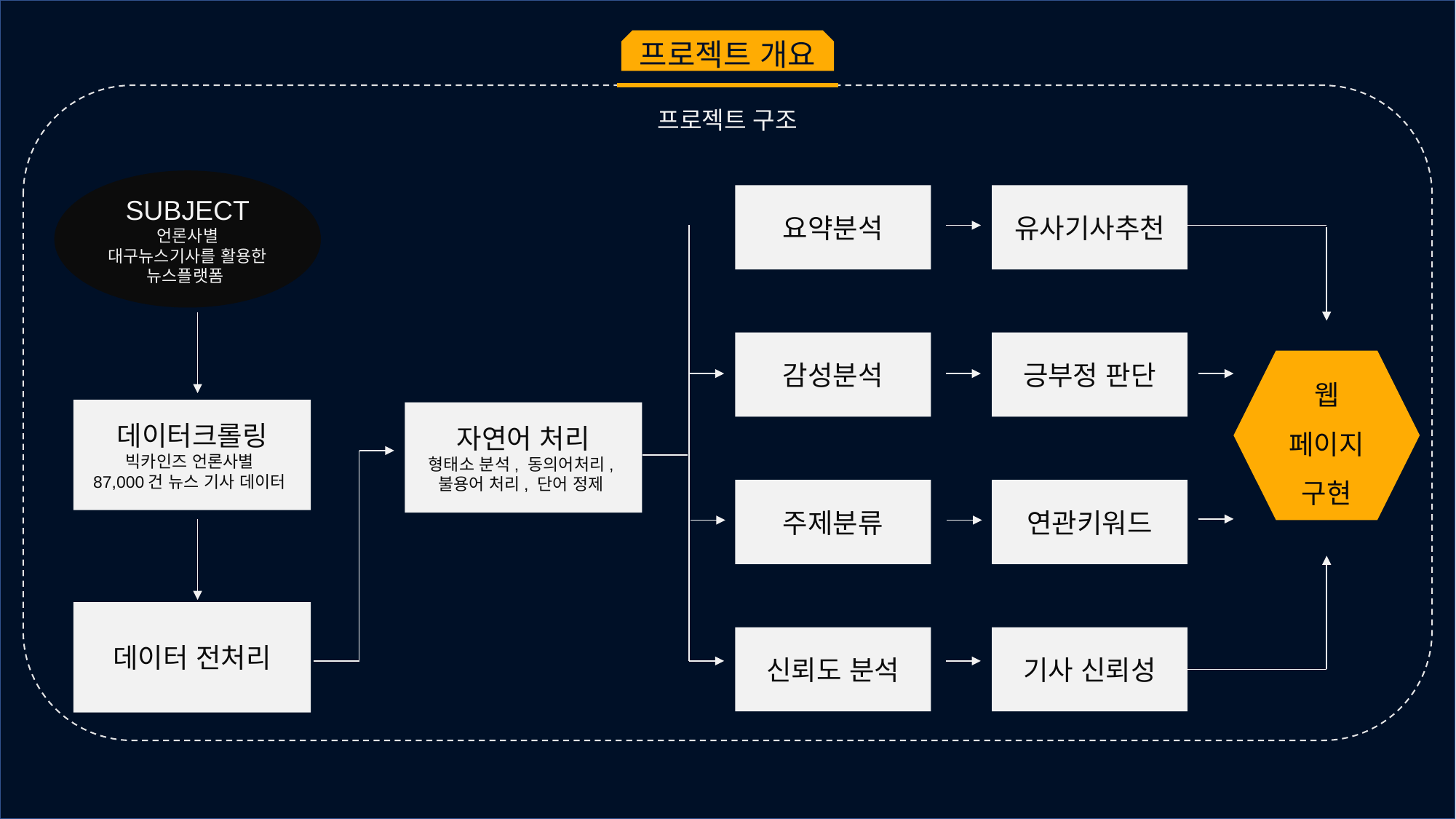

프로젝트 개요

프로젝트 구조
SUBJECT
언론사별 대구뉴스기사를 활용한 뉴스플랫폼
요약분석
유사기사추천
감성분석
긍부정 판단
웹 페이지 구현
데이터크롤링
빅카인즈 언론사별
87,000건 뉴스 기사 데이터
자연어 처리
형태소 분석, 동의어처리,
불용어 처리, 단어 정제
주제분류
연관키워드
데이터 전처리
신뢰도 분석
기사 신뢰성